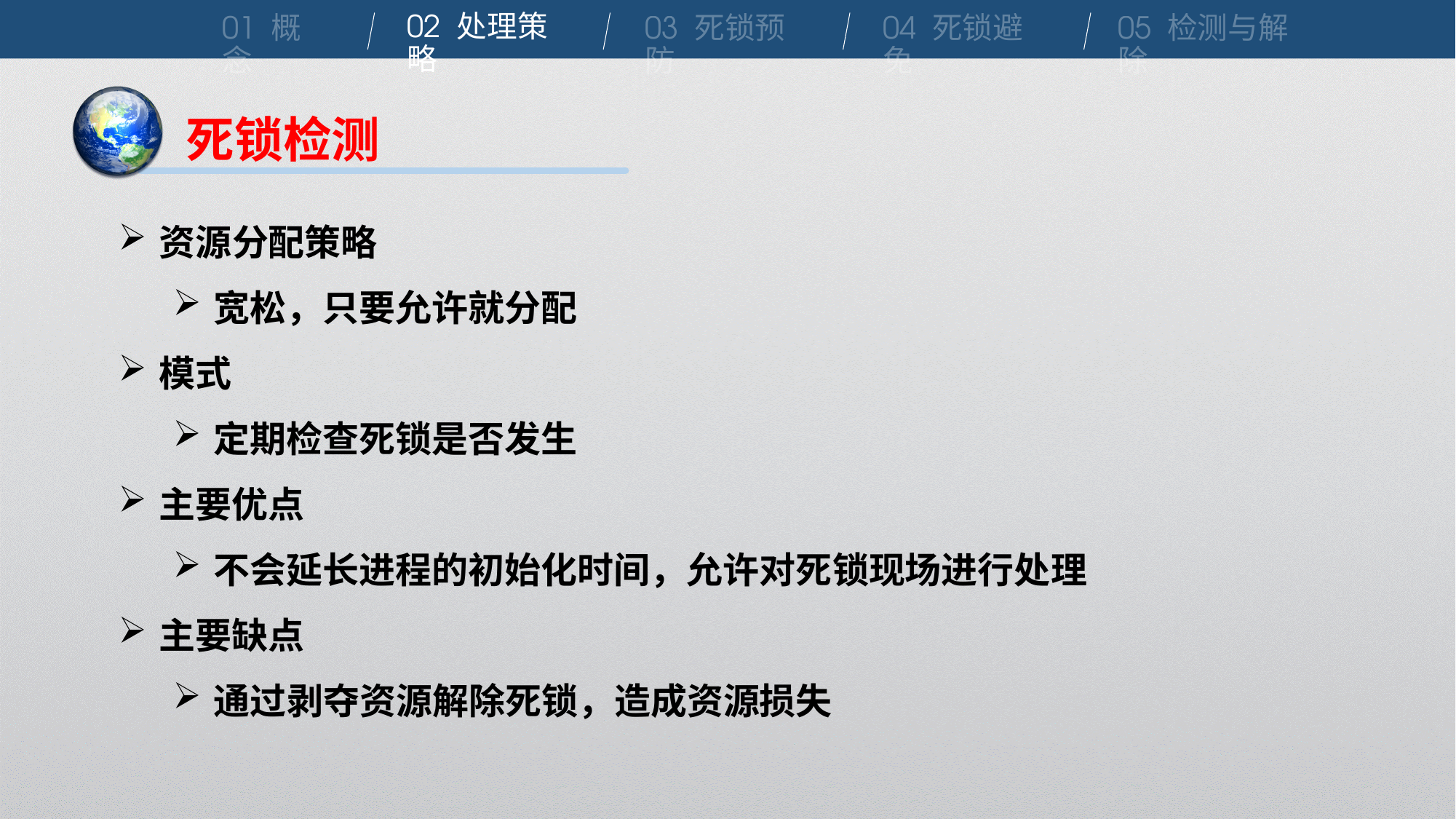

02 处理策略
01 概念
04 死锁避免
03 死锁预防
05 检测与解除
死锁检测
资源分配策略
宽松，只要允许就分配
模式
定期检查死锁是否发生
主要优点
不会延长进程的初始化时间，允许对死锁现场进行处理
主要缺点
通过剥夺资源解除死锁，造成资源损失